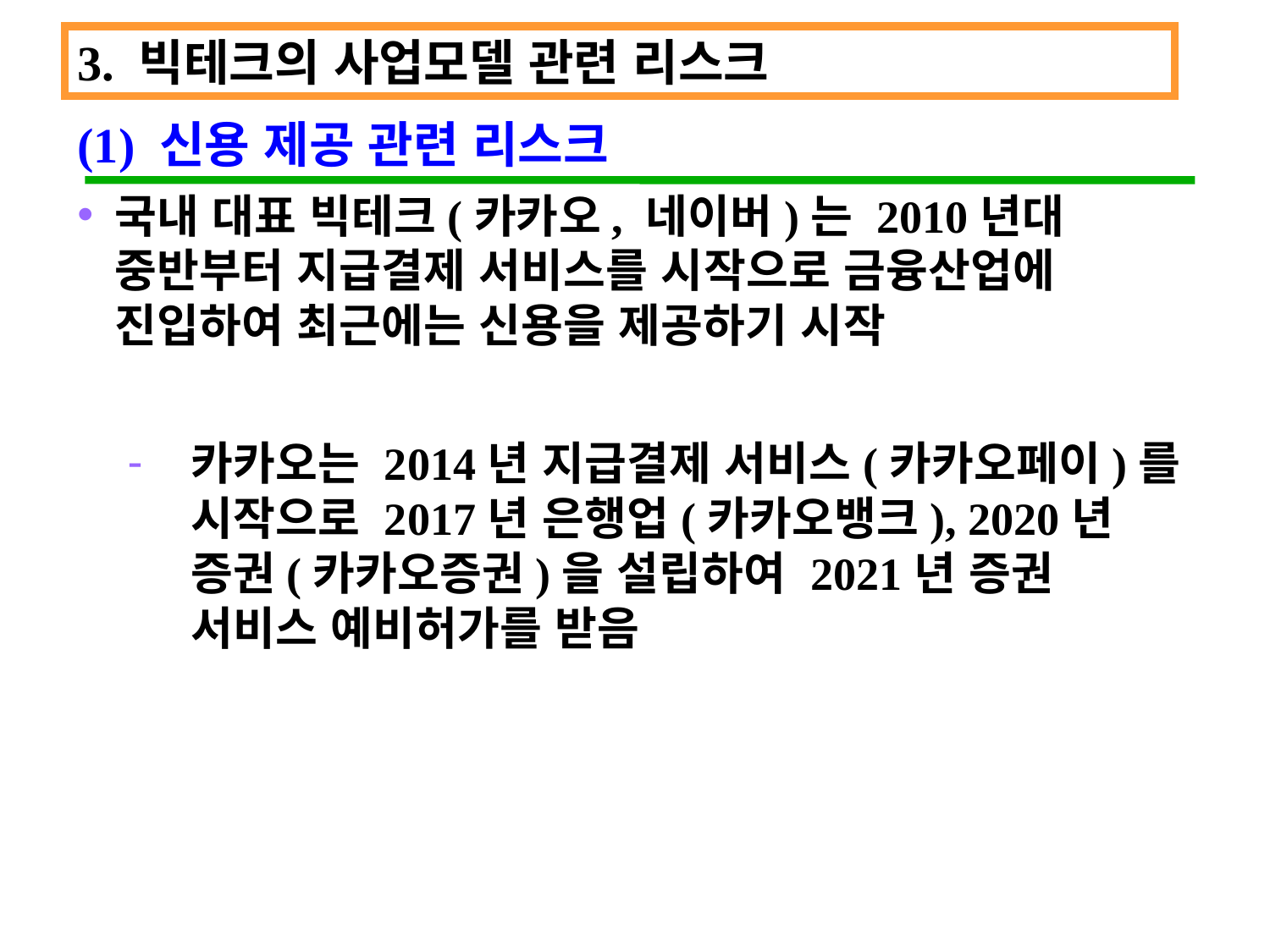

3. 빅테크의 사업모델 관련 리스크
(1) 신용 제공 관련 리스크
국내 대표 빅테크(카카오, 네이버)는 2010년대 중반부터 지급결제 서비스를 시작으로 금융산업에 진입하여 최근에는 신용을 제공하기 시작

카카오는 2014년 지급결제 서비스(카카오페이)를 시작으로 2017년 은행업(카카오뱅크), 2020년 증권(카카오증권)을 설립하여 2021년 증권 서비스 예비허가를 받음